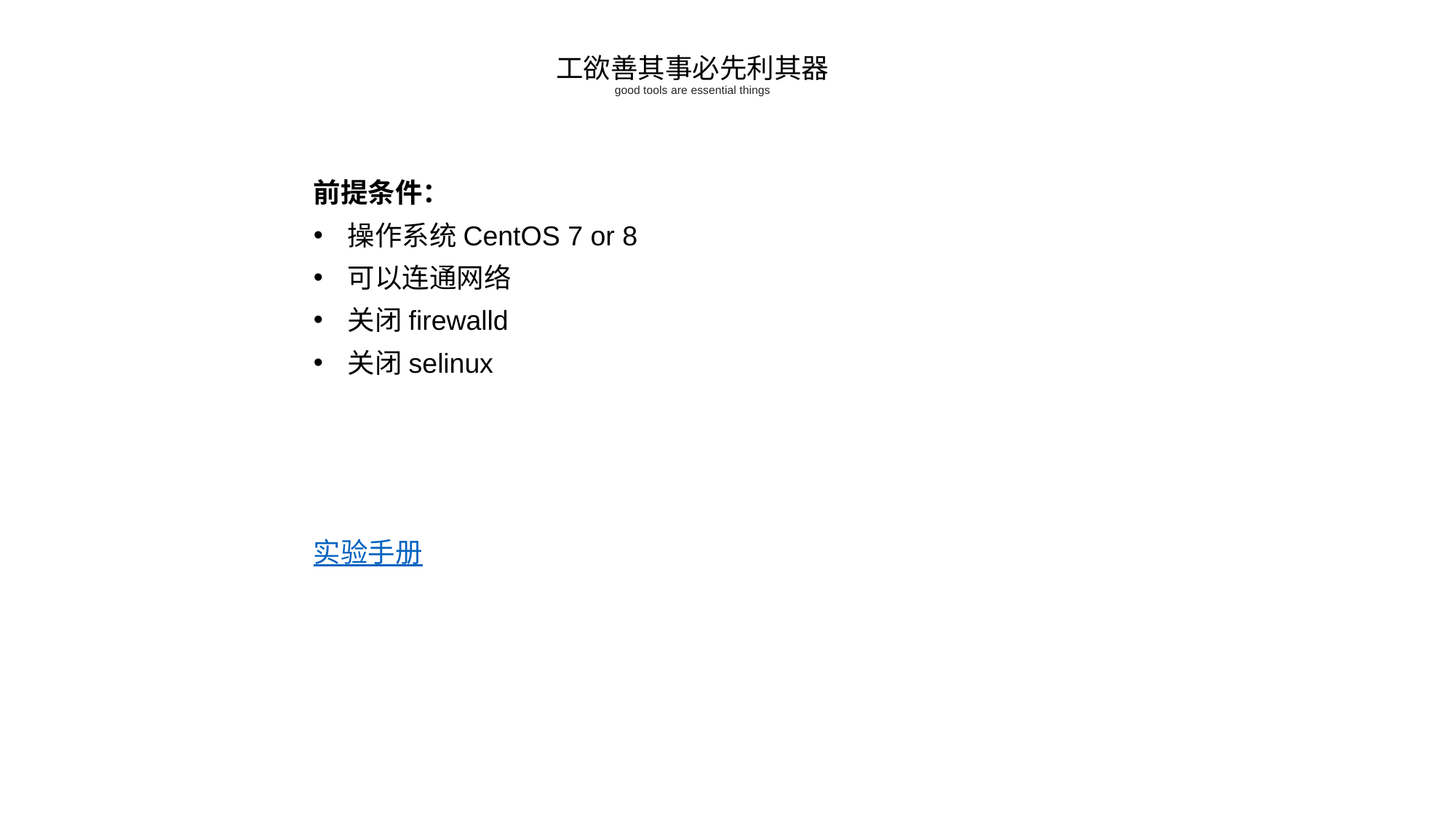

工欲善其事必先利其器

good tools are essential things
前提条件：
操作系统CentOS 7 or 8
可以连通网络
关闭firewalld
关闭selinux
实验手册